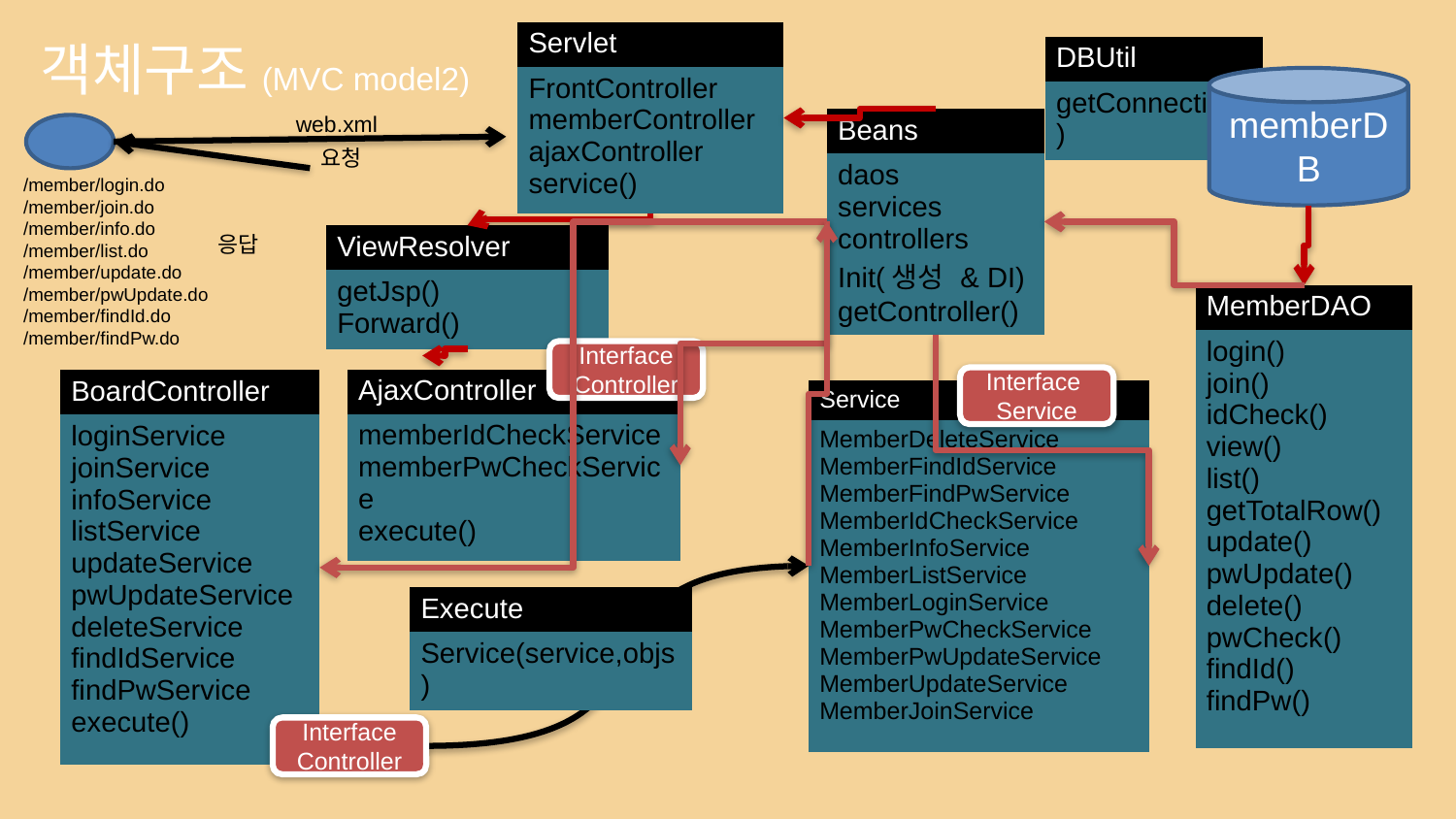

| Servlet |
| --- |
| FrontController memberController ajaxController service() |
| DBUtil |
| --- |
| getConnection() |
객체구조(MVC model2)
memberDB
web.xml
| Beans |
| --- |
| daos services controllers Init(생성 & DI) getController() |

요청
/member/login.do
/member/join.do
/member/info.do
/member/list.do
/member/update.do
/member/pwUpdate.do
/member/findId.do
/member/findPw.do
| ViewResolver |
| --- |
| getJsp() Forward() |
응답
| MemberDAO |
| --- |
| login() join() idCheck() view() list() getTotalRow() update() pwUpdate() delete() pwCheck() findId() findPw() |
Interface
Controller
Interface  Service
| AjaxController |
| --- |
| memberIdCheckService memberPwCheckService execute() |
| BoardController |
| --- |
| loginService joinService infoService listService updateService pwUpdateService deleteService findIdService findPwService execute() |
| Service |
| --- |
| MemberDeleteService MemberFindIdService MemberFindPwService MemberIdCheckService MemberInfoService MemberListService MemberLoginService MemberPwCheckService MemberPwUpdateService MemberUpdateService MemberJoinService |
| Execute |
| --- |
| Service(service,objs) |
Interface
Controller